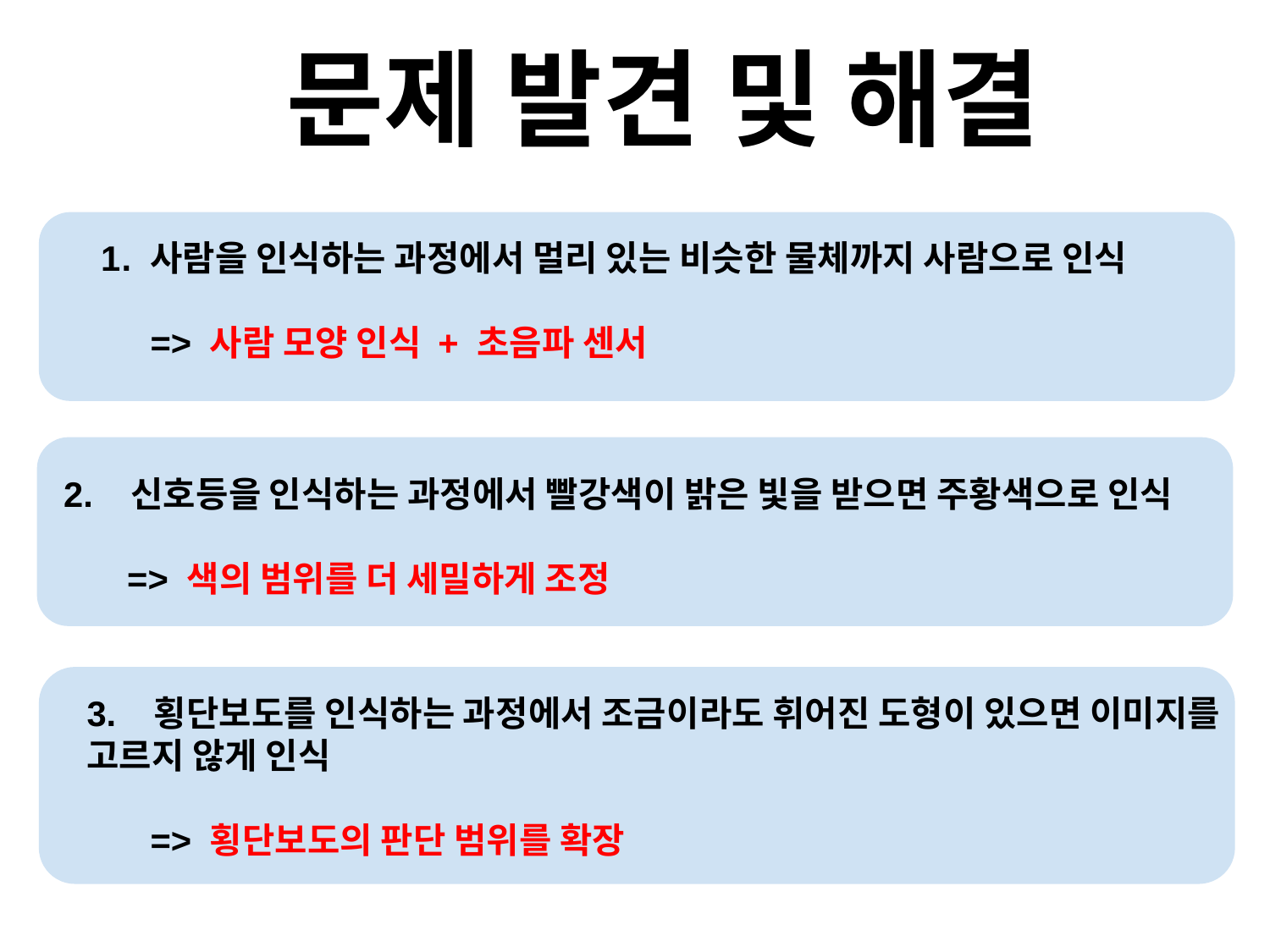

# 문제 발견 및 해결

사람을 인식하는 과정에서 멀리 있는 비슷한 물체까지 사람으로 인식

=> 사람 모양 인식 + 초음파 센서

2.   신호등을 인식하는 과정에서 빨강색이 밝은 빛을 받으면 주황색으로 인식

=> 색의 범위를 더 세밀하게 조정

3.   횡단보도를 인식하는 과정에서 조금이라도 휘어진 도형이 있으면 이미지를 고르지 않게 인식

=> 횡단보도의 판단 범위를 확장